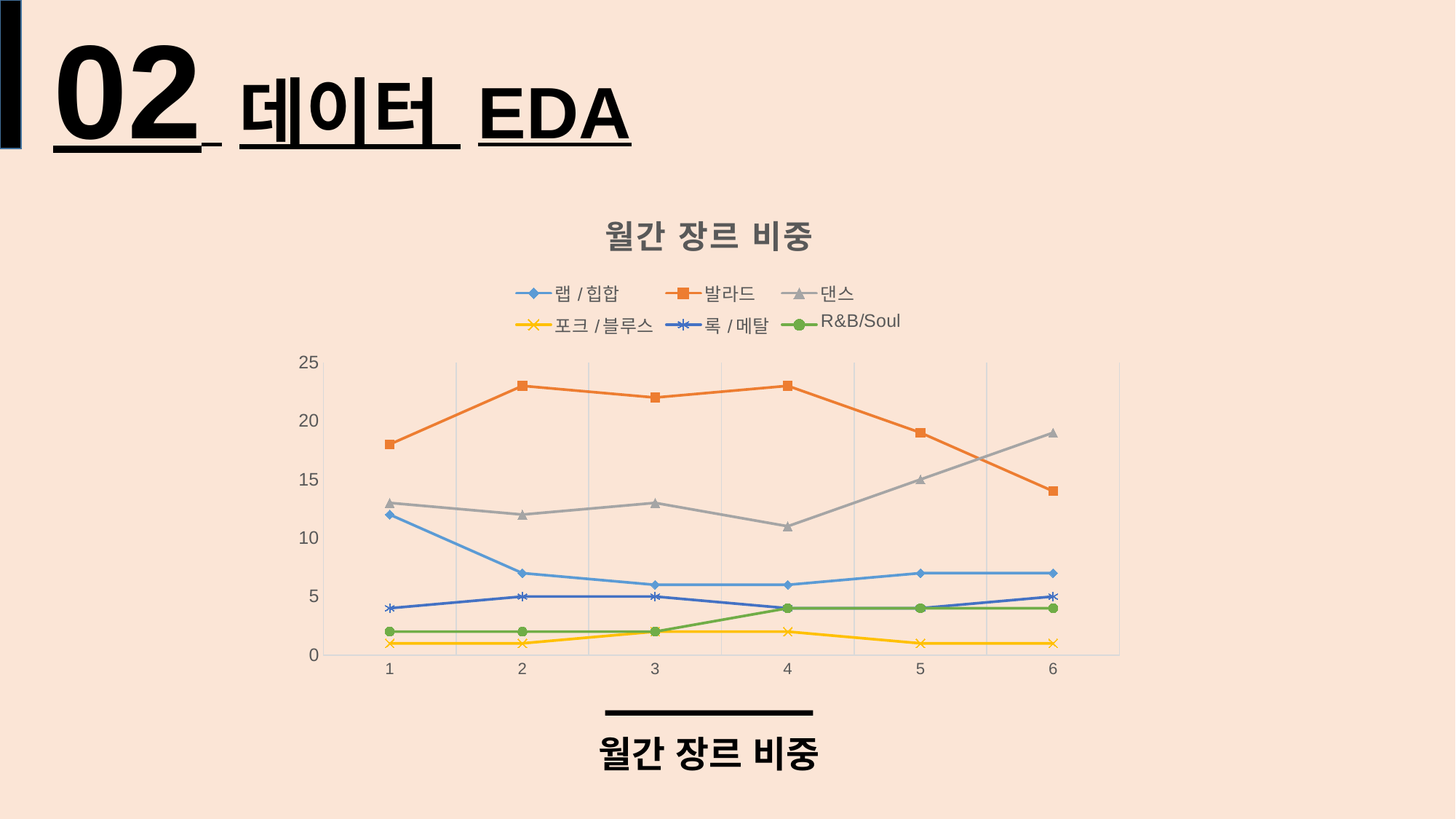

02 데이터 EDA

### Chart: 월간 장르 비중

| Category | 랩/힙합 | 발라드 | 댄스 | 포크/블루스 | 록/메탈 | R&B/Soul |
|---|---|---|---|---|---|---|
| 1 | 12.0 | 18.0 | 13.0 | 1.0 | 4.0 | 2.0 |
| 2 | 7.0 | 23.0 | 12.0 | 1.0 | 5.0 | 2.0 |
| 3 | 6.0 | 22.0 | 13.0 | 2.0 | 5.0 | 2.0 |
| 4 | 6.0 | 23.0 | 11.0 | 2.0 | 4.0 | 4.0 |
| 5 | 7.0 | 19.0 | 15.0 | 1.0 | 4.0 | 4.0 |
| 6 | 7.0 | 14.0 | 19.0 | 1.0 | 5.0 | 4.0 |

### Chart

| Category |
|---|
월간 장르 비중